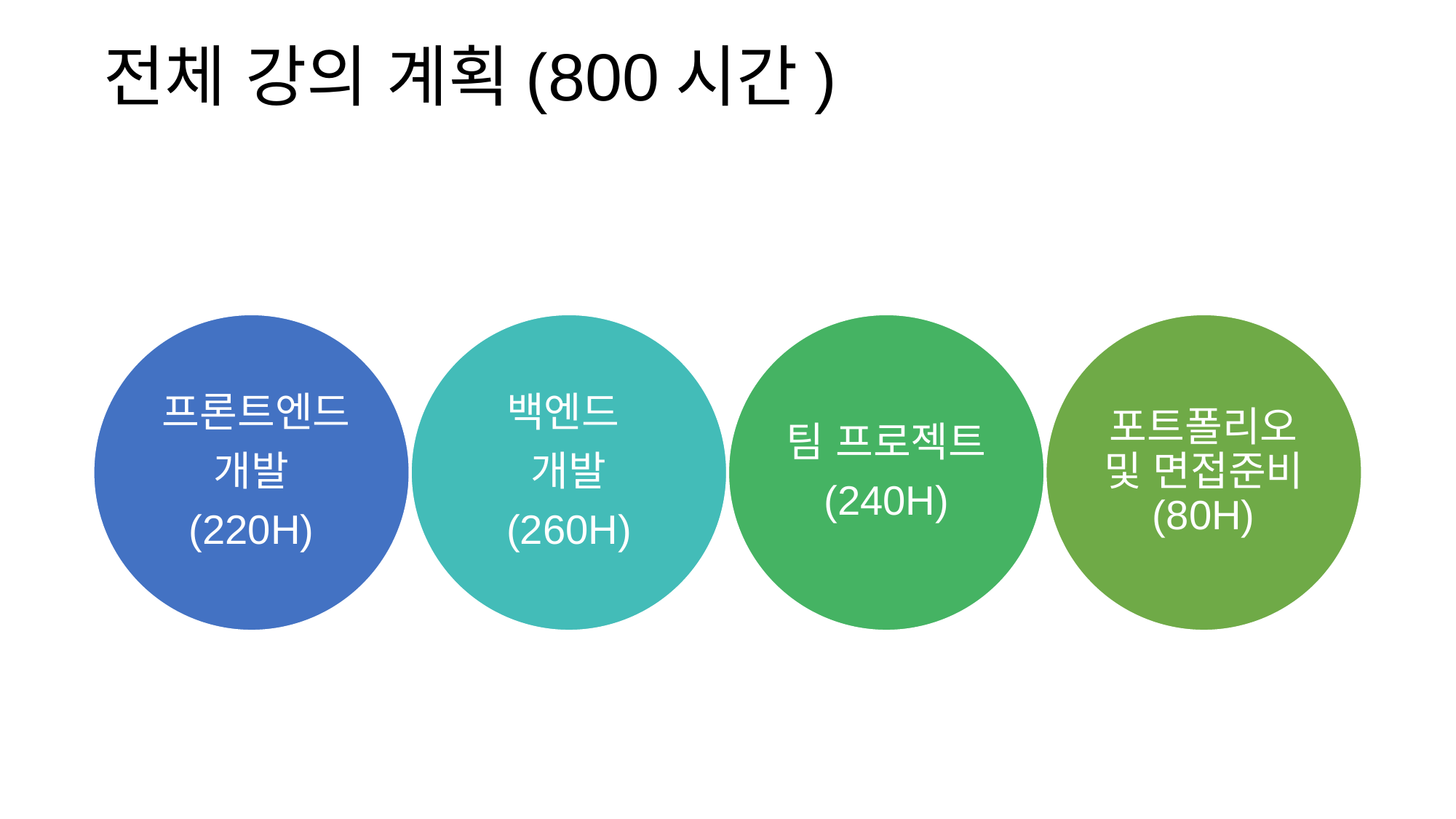

# 전체 강의 계획(800시간)

 프론트엔드
개발
(220H)
백엔드
개발
(260H)
팀 프로젝트
(240H)
포트폴리오 및 면접준비
(80H)